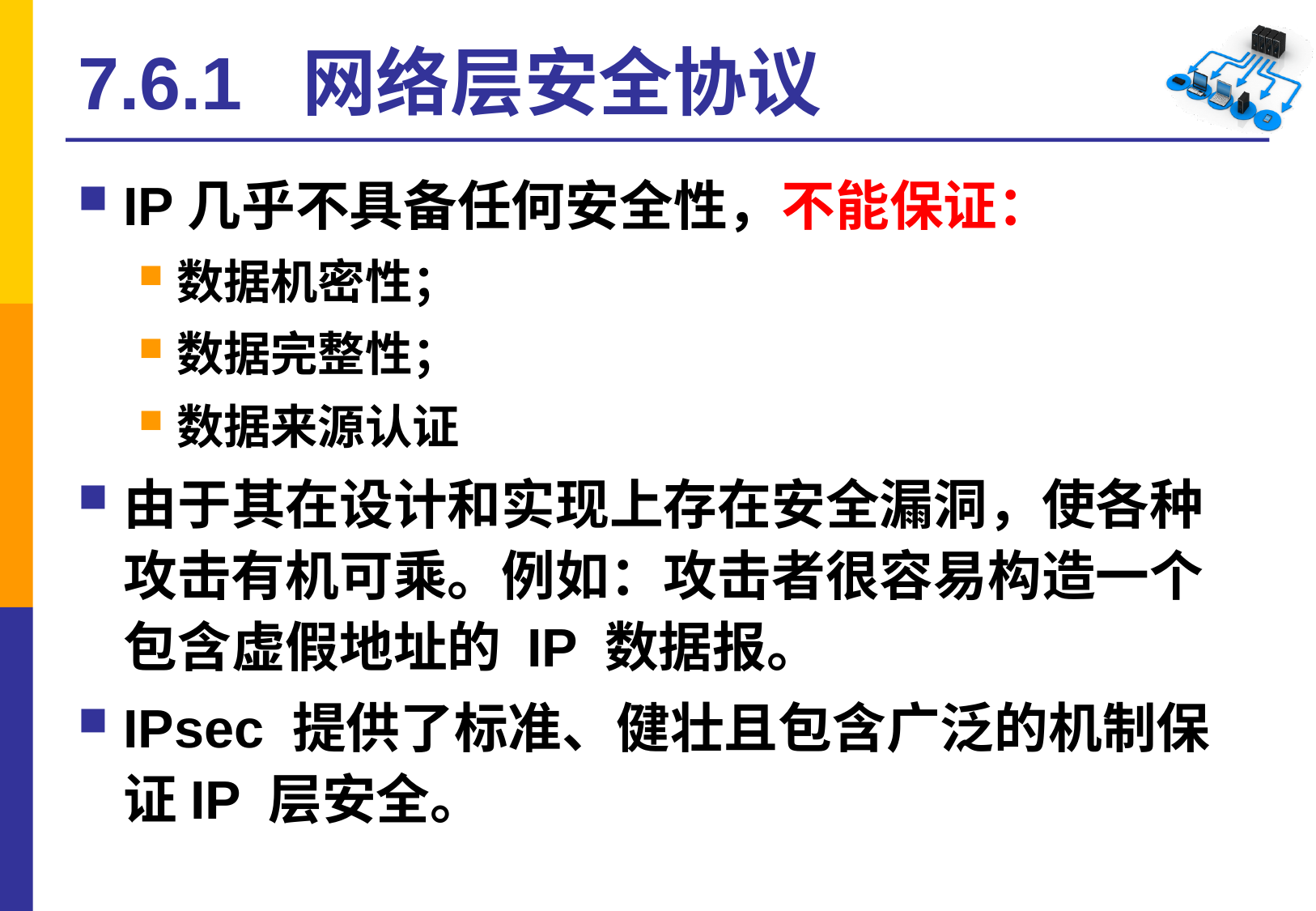

# 7.6.1  网络层安全协议
IP几乎不具备任何安全性，不能保证：
数据机密性；
数据完整性；
数据来源认证
由于其在设计和实现上存在安全漏洞，使各种攻击有机可乘。例如：攻击者很容易构造一个包含虚假地址的 IP 数据报。
IPsec 提供了标准、健壮且包含广泛的机制保证IP 层安全。